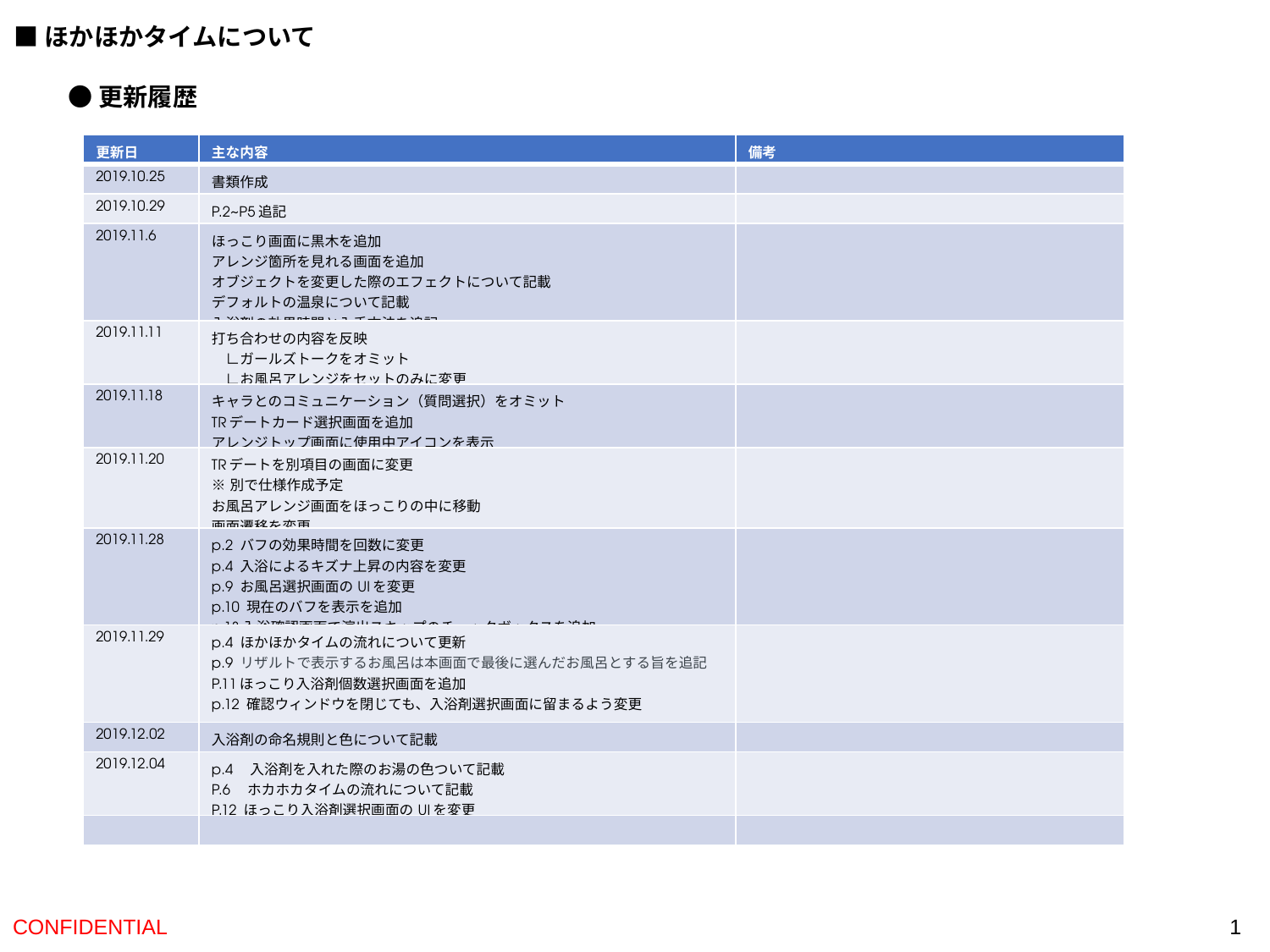

■ほかほかタイムについて
●更新履歴
| 更新日 | 主な内容 | 備考 |
| --- | --- | --- |
| 2019.10.25 | 書類作成 |  |
| 2019.10.29 | P.2~P5追記 |  |
| 2019.11.6 | ほっこり画面に黒木を追加 アレンジ箇所を見れる画面を追加 オブジェクトを変更した際のエフェクトについて記載 デフォルトの温泉について記載 入浴剤の効果時間と入手方法を追記 |  |
| 2019.11.11 | 打ち合わせの内容を反映 　∟ガールズトークをオミット　 　∟お風呂アレンジをセットのみに変更 |  |
| 2019.11.18 | キャラとのコミュニケーション（質問選択）をオミット TRデートカード選択画面を追加 アレンジトップ画面に使用中アイコンを表示 |  |
| 2019.11.20 | TRデートを別項目の画面に変更 ※別で仕様作成予定 お風呂アレンジ画面をほっこりの中に移動 画面遷移を変更 |  |
| 2019.11.28 | p.2 バフの効果時間を回数に変更 p.4 入浴によるキズナ上昇の内容を変更 p.9 お風呂選択画面のUIを変更 p.10 現在のバフを表示を追加 p.13入浴確認画面で演出スキップのチェックボックスを追加 |  |
| 2019.11.29 | p.4 ほかほかタイムの流れについて更新 p.9 リザルトで表示するお風呂は本画面で最後に選んだお風呂とする旨を追記 P.11ほっこり入浴剤個数選択画面を追加 p.12 確認ウィンドウを閉じても、入浴剤選択画面に留まるよう変更 |  |
| 2019.12.02 | 入浴剤の命名規則と色について記載 |  |
| 2019.12.04 | p.4　入浴剤を入れた際のお湯の色ついて記載 P.6　ホカホカタイムの流れについて記載 P.12 ほっこり入浴剤選択画面のUIを変更 |  |
|  |  |  |
1
CONFIDENTIAL